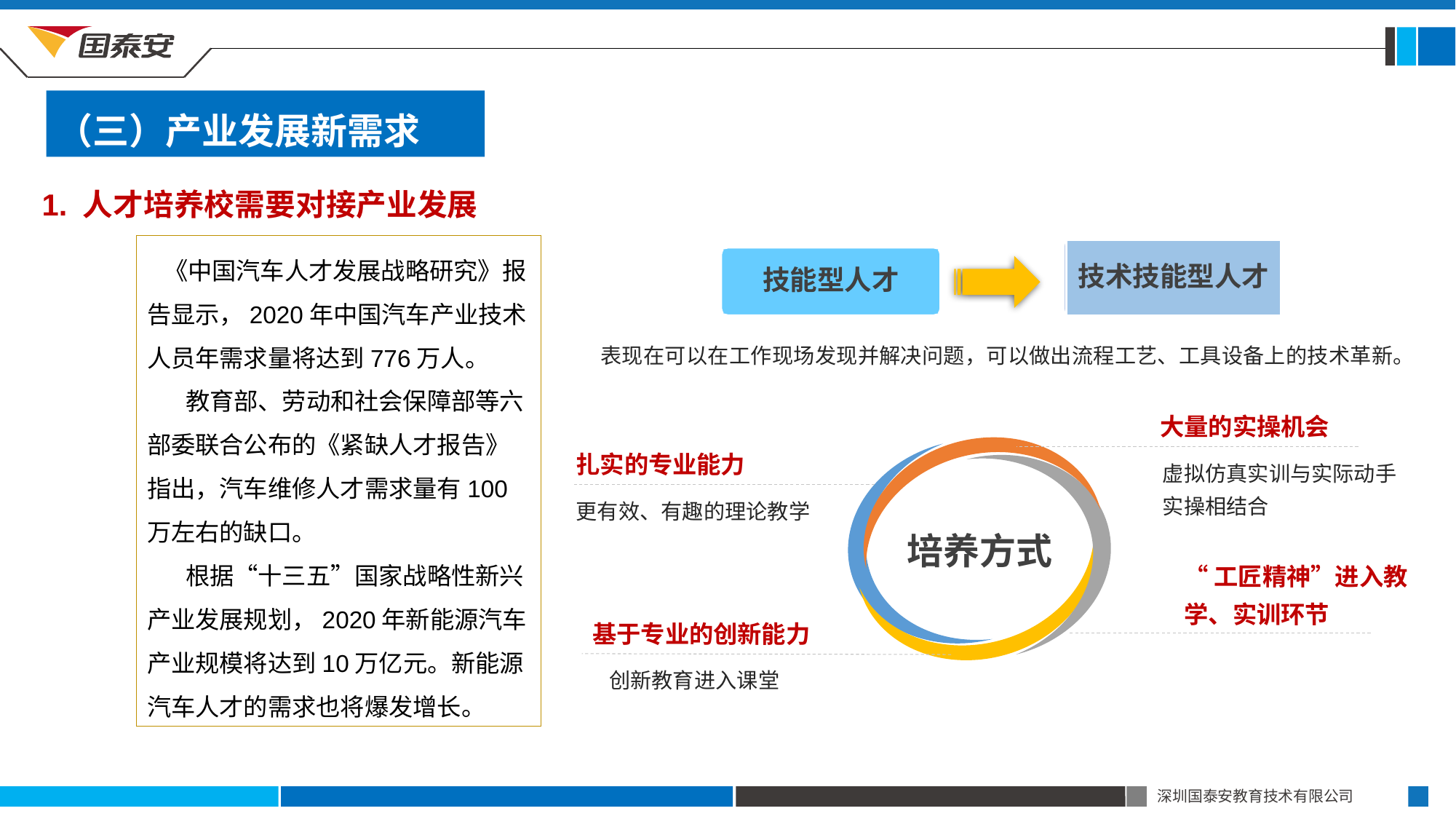

（三）产业发展新需求
（二）云物大智新技术
1. 人才培养校需要对接产业发展
  《中国汽车人才发展战略研究》报告显示，2020年中国汽车产业技术人员年需求量将达到776万人。
      教育部、劳动和社会保障部等六部委联合公布的《紧缺人才报告》指出，汽车维修人才需求量有100万左右的缺口。
      根据“十三五”国家战略性新兴产业发展规划，2020年新能源汽车产业规模将达到10万亿元。新能源汽车人才的需求也将爆发增长。

技术技能型人才

技能型人才

表现在可以在工作现场发现并解决问题，可以做出流程工艺、工具设备上的技术革新。

大量的实操机会
扎实的专业能力

虚拟仿真实训与实际动手实操相结合

培养方式
更有效、有趣的理论教学

“工匠精神”进入教学、实训环节
基于专业的创新能力
创新教育进入课堂